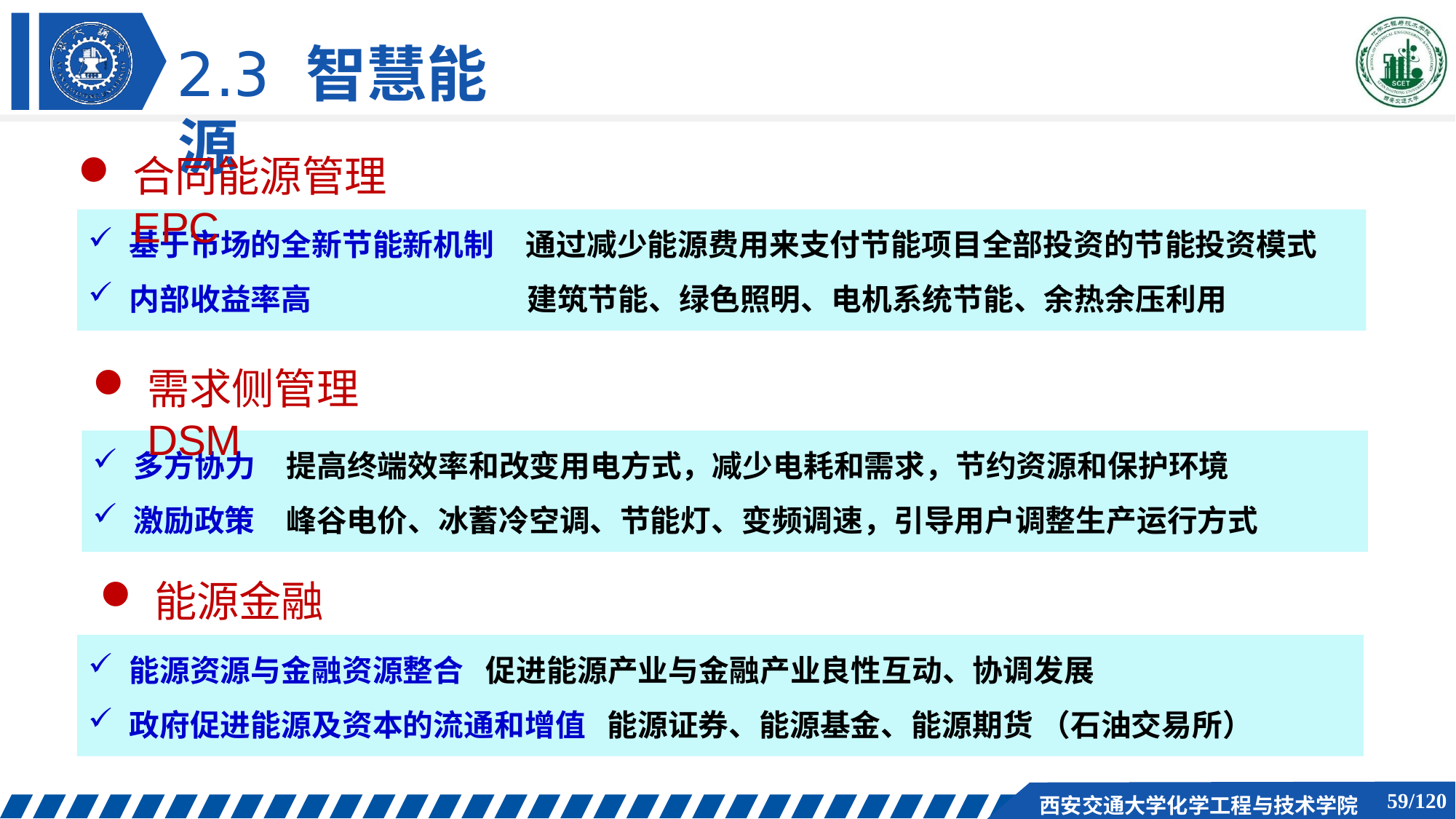

# 2.3 智慧能源

合同能源管理EPC
基于市场的全新节能新机制
内部收益率高
通过减少能源费用来支付节能项目全部投资的节能投资模式 建筑节能、绿色照明、电机系统节能、余热余压利用

需求侧管理DSM
多方协力
激励政策
提高终端效率和改变用电方式，减少电耗和需求，节约资源和保护环境
峰谷电价、冰蓄冷空调、节能灯、变频调速，引导用户调整生产运行方式

能源金融
能源资源与金融资源整合 促进能源产业与金融产业良性互动、协调发展
政府促进能源及资本的流通和增值 能源证券、能源基金、能源期货 （石油交易所）

59/120
西安交通大学化学工程与技术学院